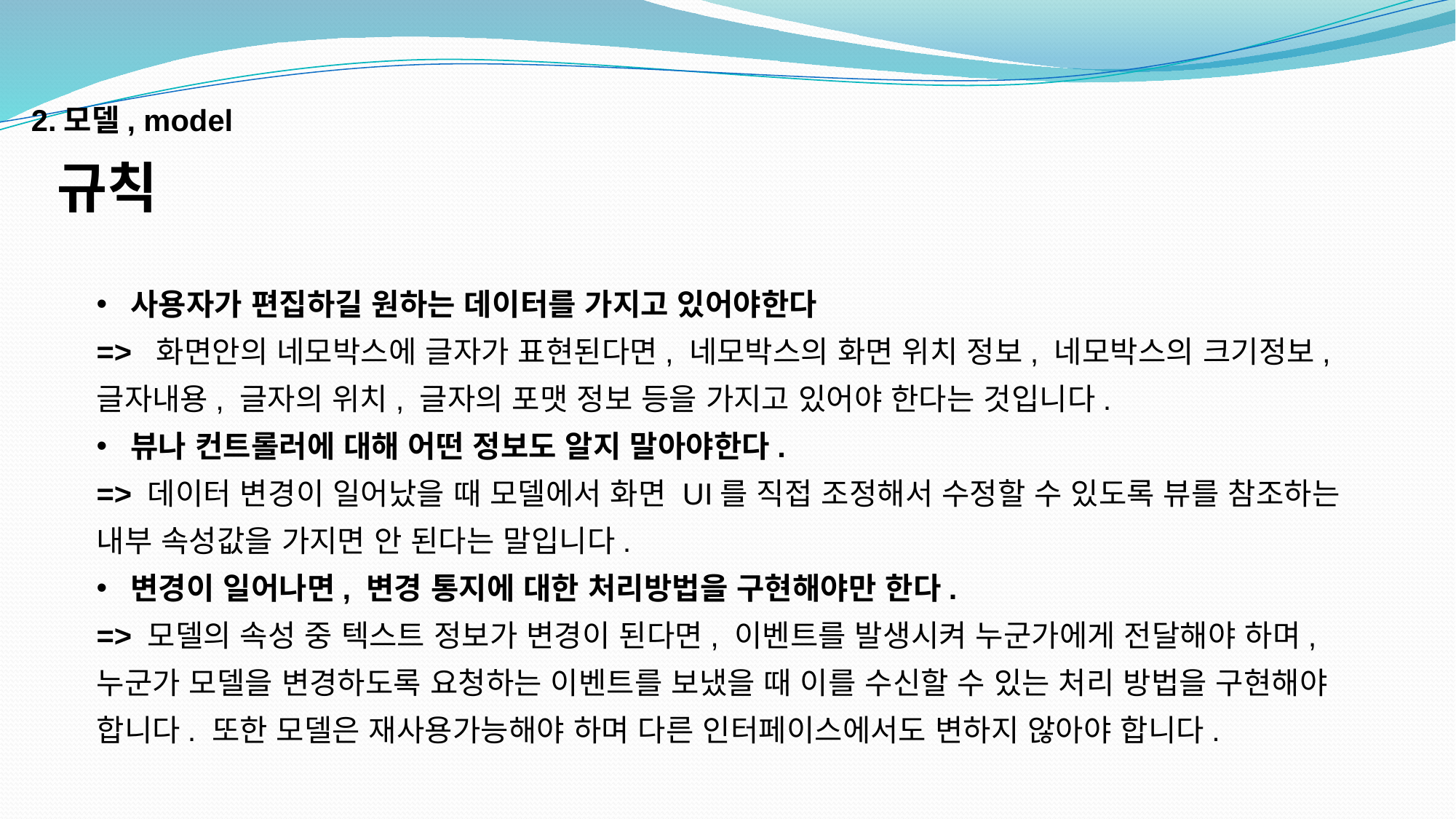

2.모델, model
규칙
사용자가 편집하길 원하는 데이터를 가지고 있어야한다
=>  화면안의 네모박스에 글자가 표현된다면, 네모박스의 화면 위치 정보, 네모박스의 크기정보, 글자내용, 글자의 위치, 글자의 포맷 정보 등을 가지고 있어야 한다는 것입니다.
뷰나 컨트롤러에 대해 어떤 정보도 알지 말아야한다.
=> 데이터 변경이 일어났을 때 모델에서 화면 UI를 직접 조정해서 수정할 수 있도록 뷰를 참조하는 내부 속성값을 가지면 안 된다는 말입니다.
변경이 일어나면, 변경 통지에 대한 처리방법을 구현해야만 한다.
=> 모델의 속성 중 텍스트 정보가 변경이 된다면, 이벤트를 발생시켜 누군가에게 전달해야 하며, 누군가 모델을 변경하도록 요청하는 이벤트를 보냈을 때 이를 수신할 수 있는 처리 방법을 구현해야 합니다. 또한 모델은 재사용가능해야 하며 다른 인터페이스에서도 변하지 않아야 합니다.